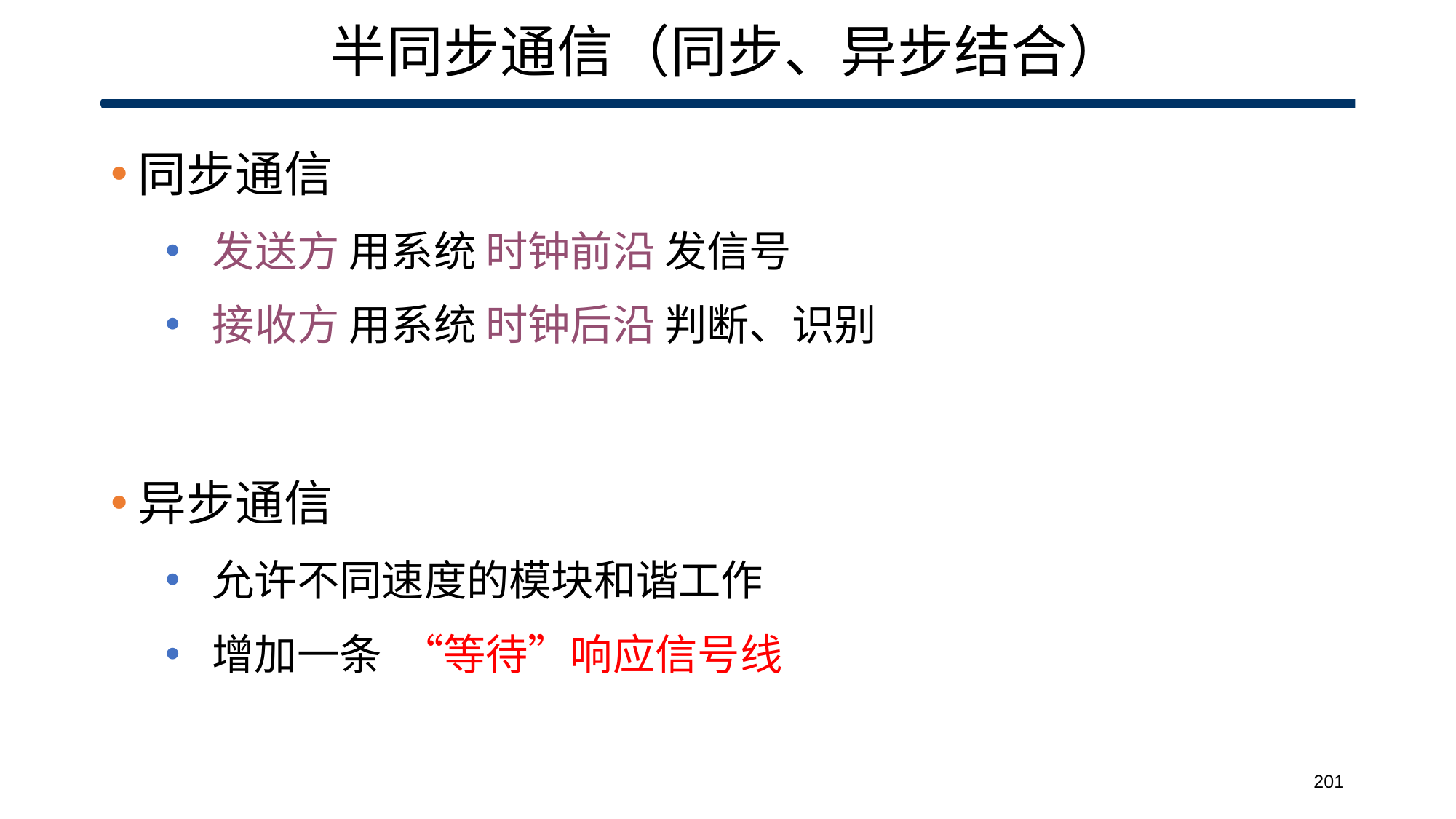

# 半同步通信（同步、异步结合）
同步通信
 发送方 用系统 时钟前沿 发信号
 接收方 用系统 时钟后沿 判断、识别

异步通信
 允许不同速度的模块和谐工作
 增加一条  “等待”响应信号线
201